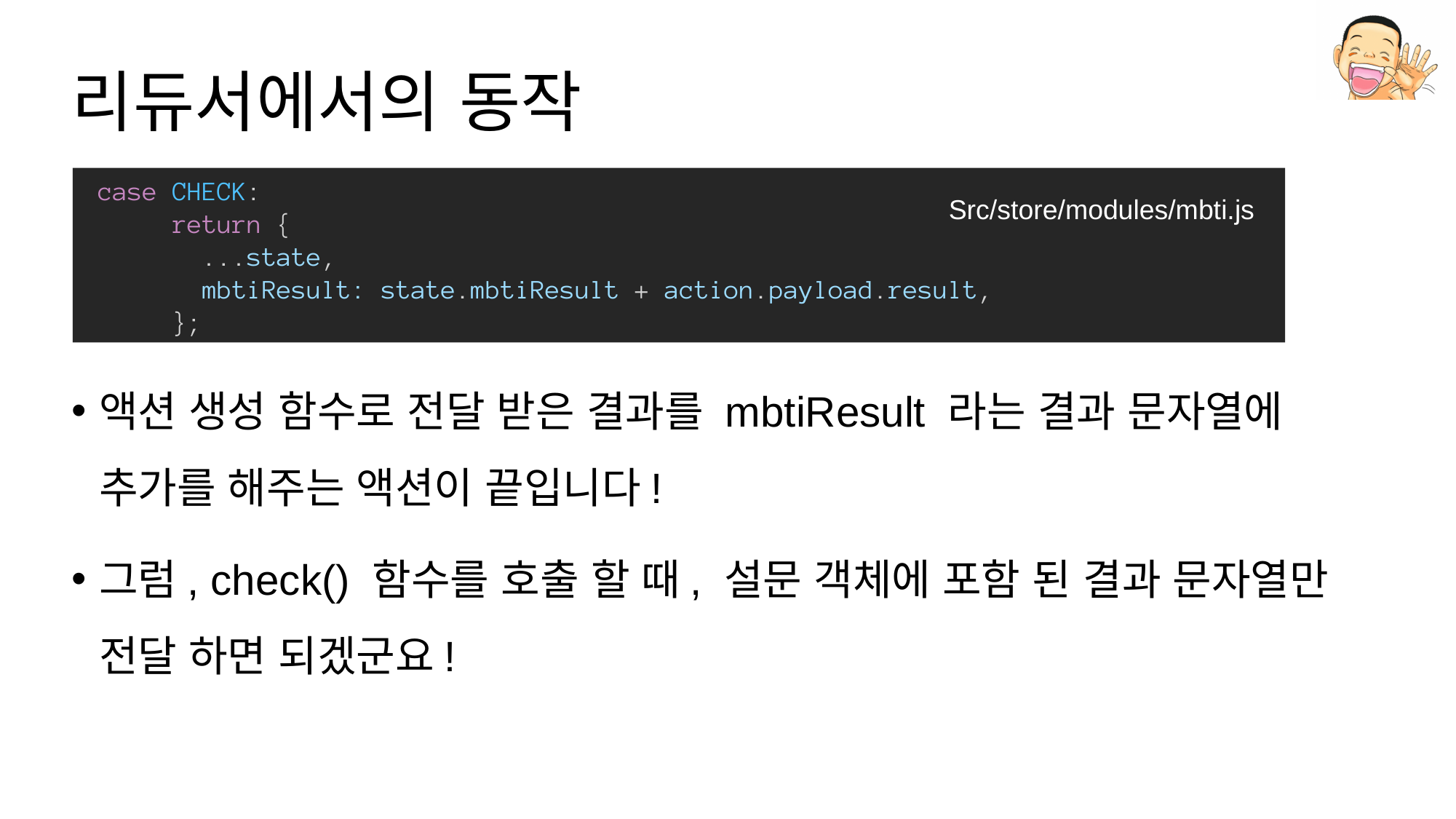

# 리듀서에서의 동작
 case CHECK:
      return {
        ...state,
        mbtiResult: state.mbtiResult + action.payload.result,
      };
Src/store/modules/mbti.js
액션 생성 함수로 전달 받은 결과를 mbtiResult 라는 결과 문자열에 추가를 해주는 액션이 끝입니다!
그럼, check() 함수를 호출 할 때, 설문 객체에 포함 된 결과 문자열만 전달 하면 되겠군요!